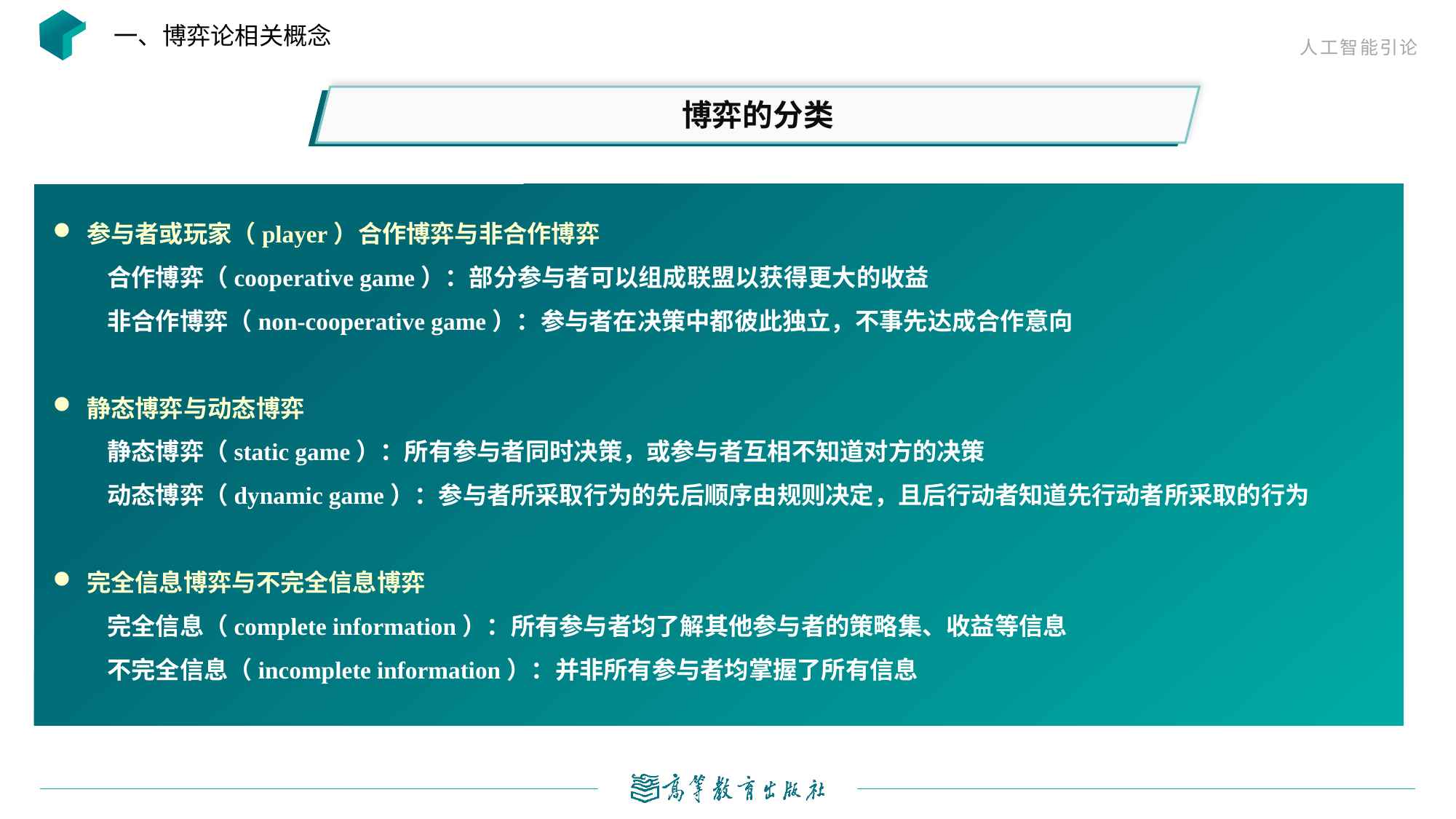

一、博弈论相关概念

博弈的分类

参与者或玩家（player）合作博弈与非合作博弈
合作博弈（cooperative game）：部分参与者可以组成联盟以获得更大的收益
非合作博弈（non-cooperative game）：参与者在决策中都彼此独立，不事先达成合作意向

静态博弈与动态博弈
静态博弈（static game）：所有参与者同时决策，或参与者互相不知道对方的决策
动态博弈（dynamic game）：参与者所采取行为的先后顺序由规则决定，且后行动者知道先行动者所采取的行为

完全信息博弈与不完全信息博弈
完全信息（complete information）：所有参与者均了解其他参与者的策略集、收益等信息
不完全信息（incomplete information）：并非所有参与者均掌握了所有信息